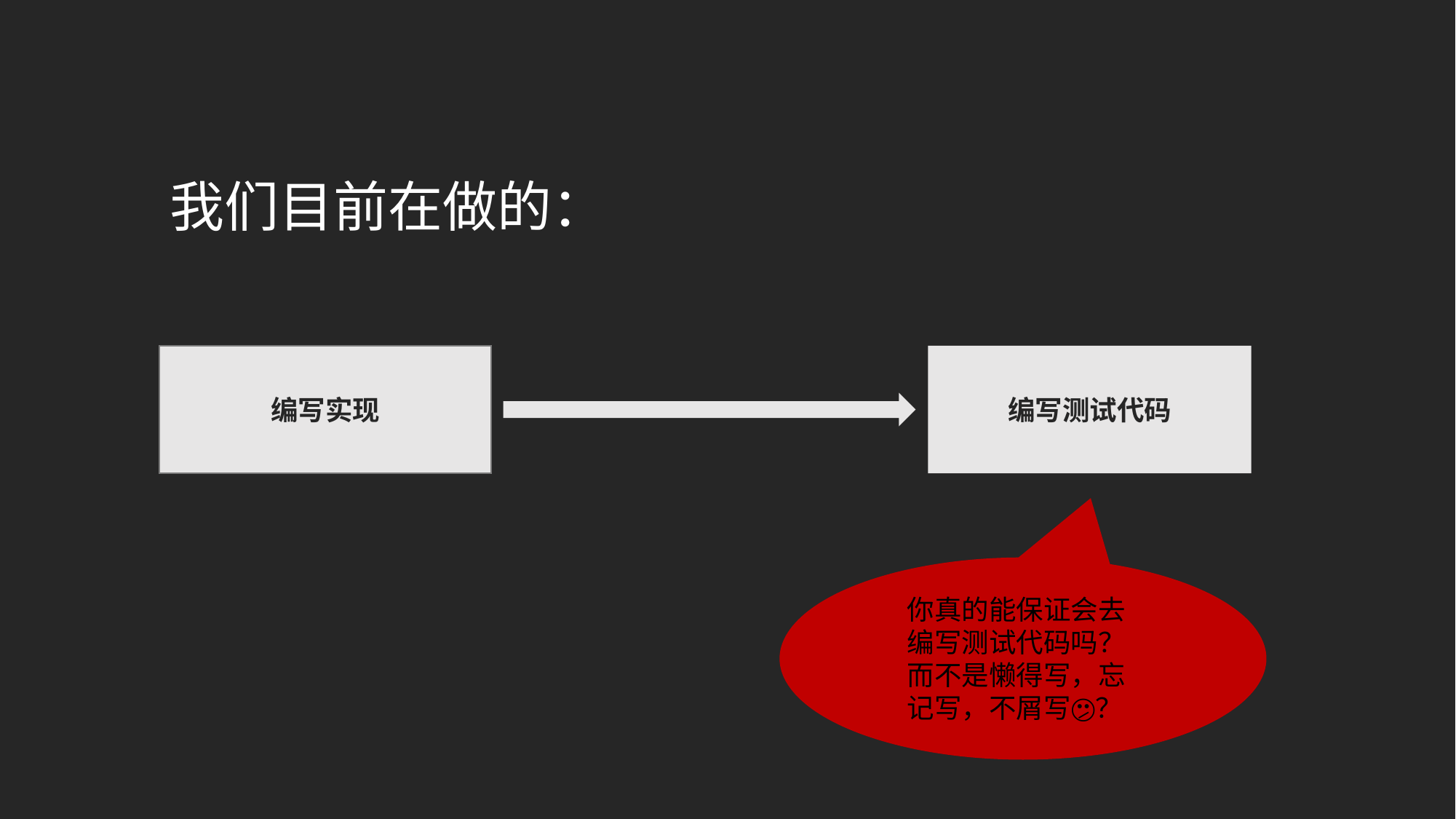

#
我们目前在做的：
编写测试代码
编写实现

你真的能保证会去编写测试代码吗？而不是懒得写，忘记写，不屑写😕？